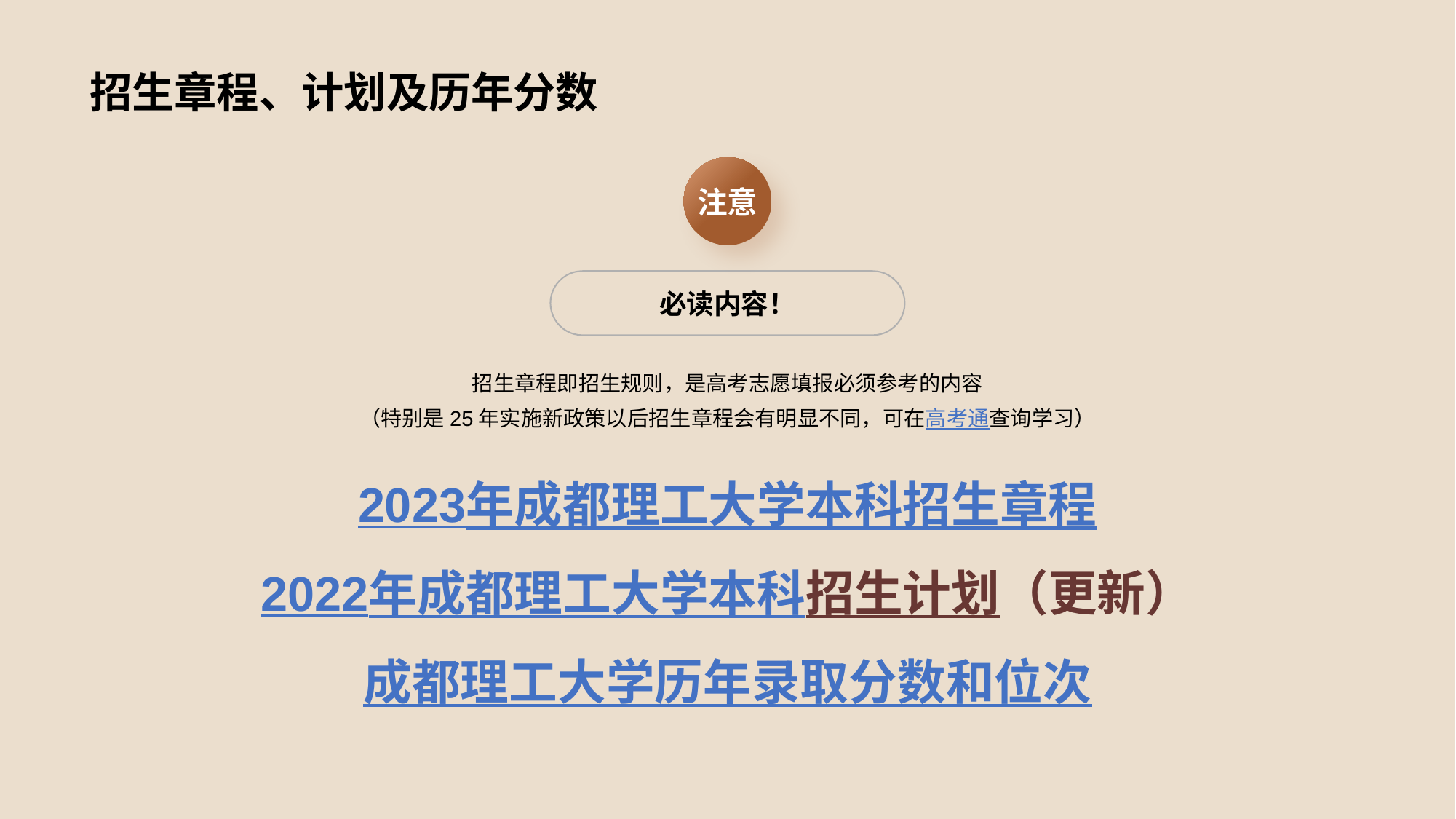

# 招生章程、计划及历年分数
注意
必读内容！
招生章程即招生规则，是高考志愿填报必须参考的内容
（特别是25年实施新政策以后招生章程会有明显不同，可在高考通查询学习）

2023年成都理工大学本科招生章程
2022年成都理工大学本科招生计划（更新）
成都理工大学历年录取分数和位次